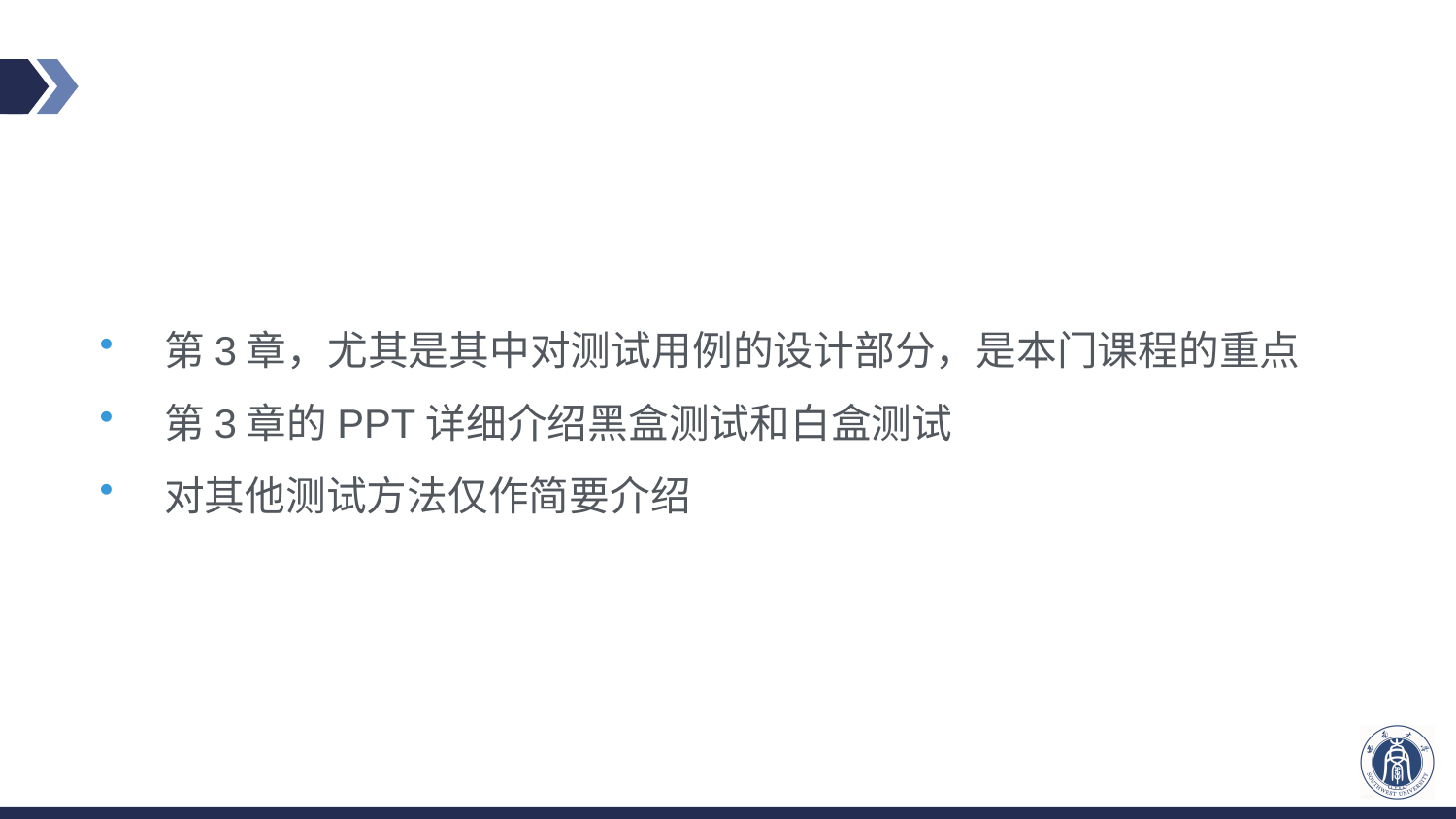

#
第3章，尤其是其中对测试用例的设计部分，是本门课程的重点
第3章的PPT详细介绍黑盒测试和白盒测试
对其他测试方法仅作简要介绍